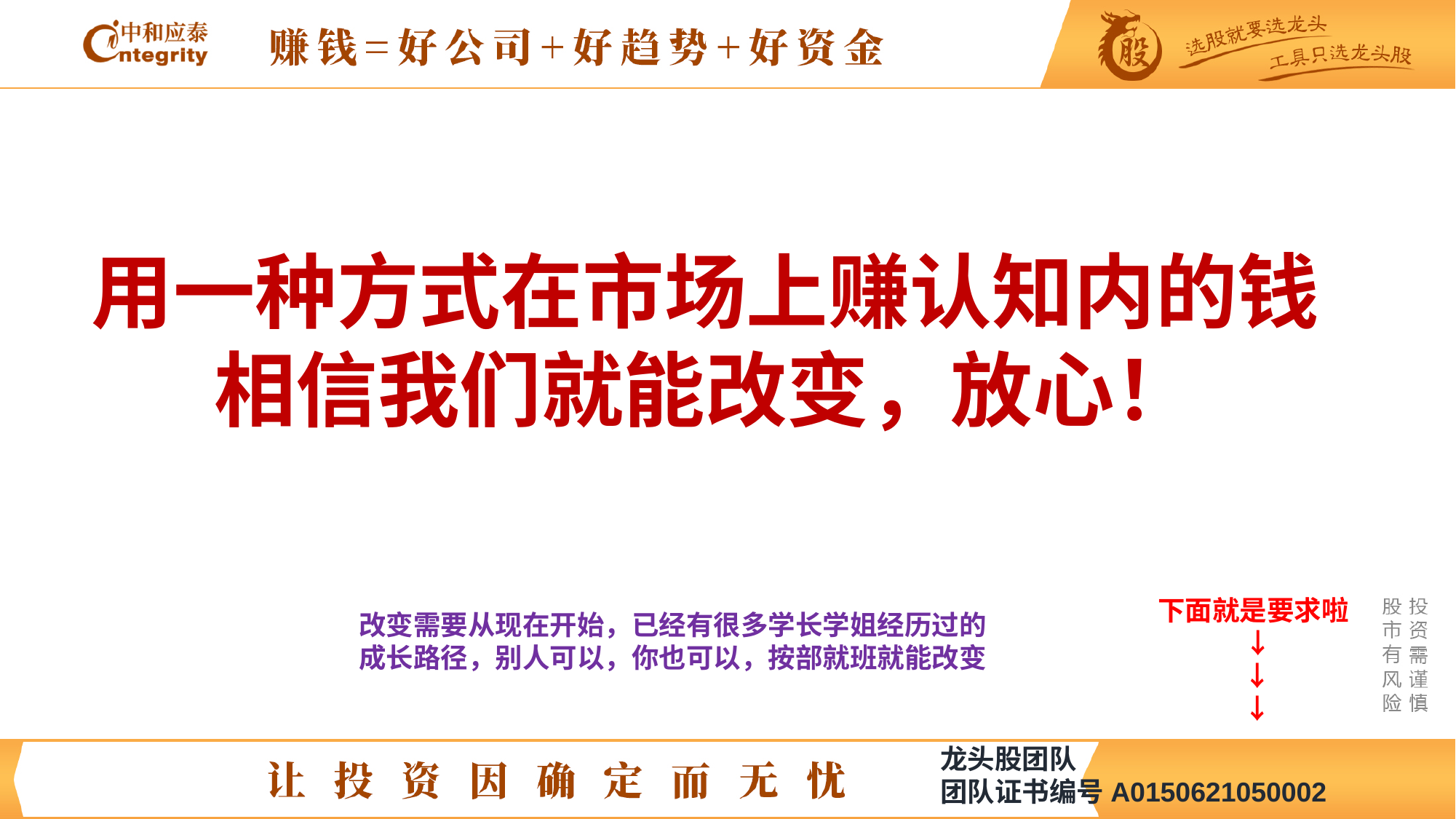

用一种方式在市场上赚认知内的钱
相信我们就能改变，放心！
下面就是要求啦
              ↓
              ↓
              ↓
改变需要从现在开始，已经有很多学长学姐经历过的成长路径，别人可以，你也可以，按部就班就能改变
龙头股团队
团队证书编号A0150621050002